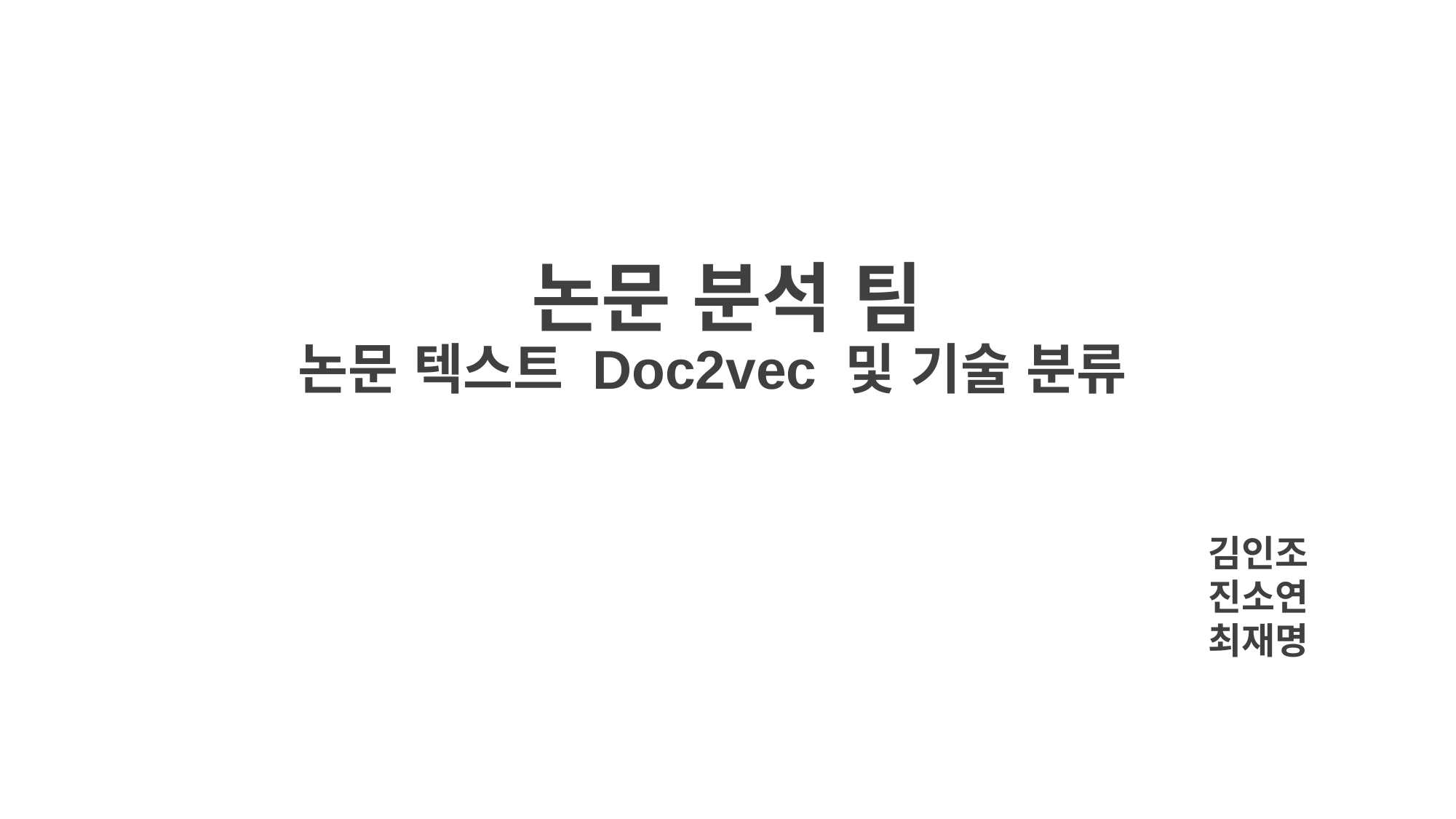

# 논문 분석 팀 논문 텍스트 Doc2vec 및 기술 분류
김인조
진소연
최재명